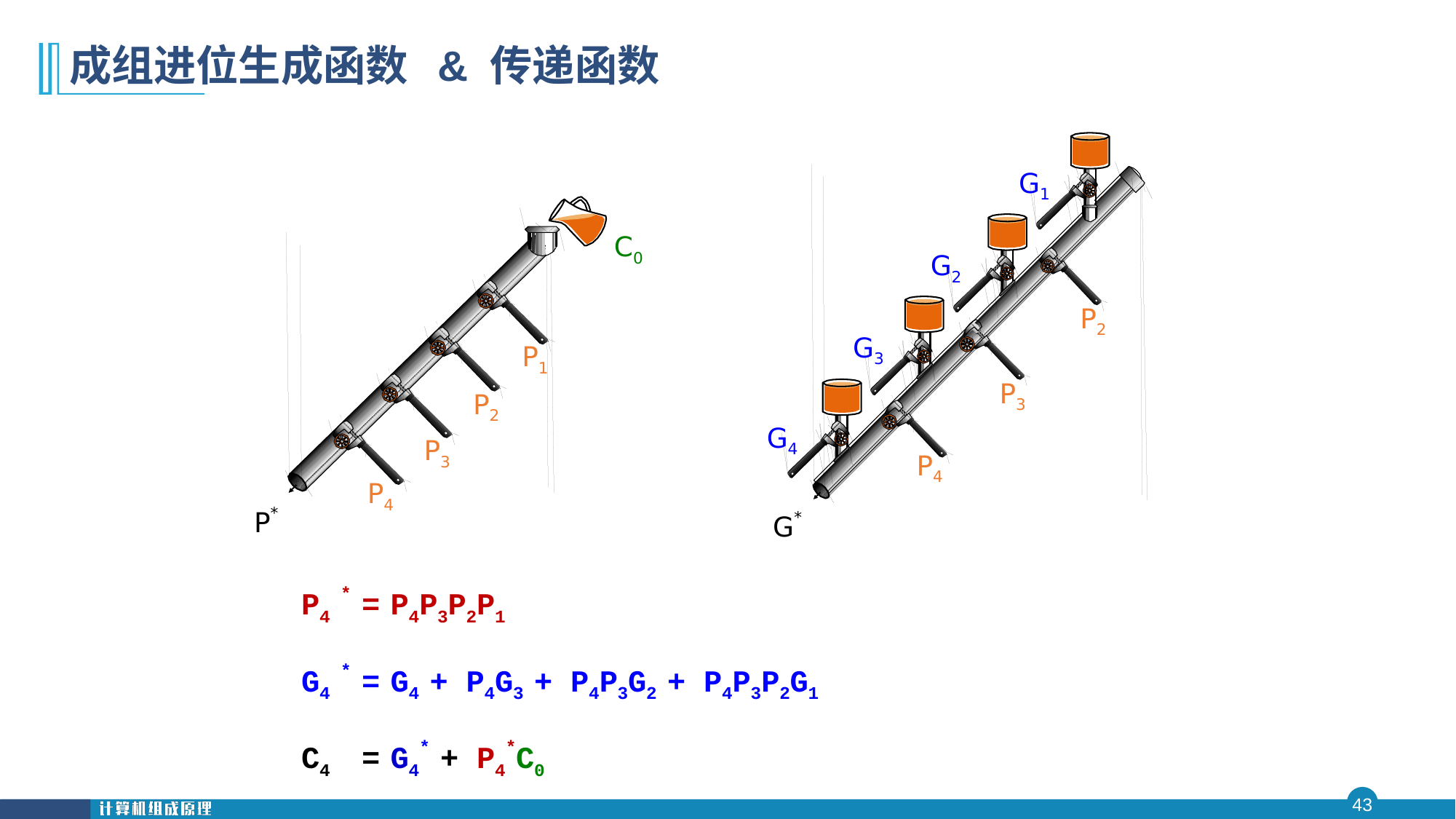

# 成组进位生成函数  & 传递函数

G1

G2

P2

G3

P3

G4

P4

G*

P1

P2

P3

P*
P4
C0
P4 * = P4P3P2P1
G4 * = G4 + P4G3 + P4P3G2 + P4P3P2G1
C4   = G4* + P4*C0